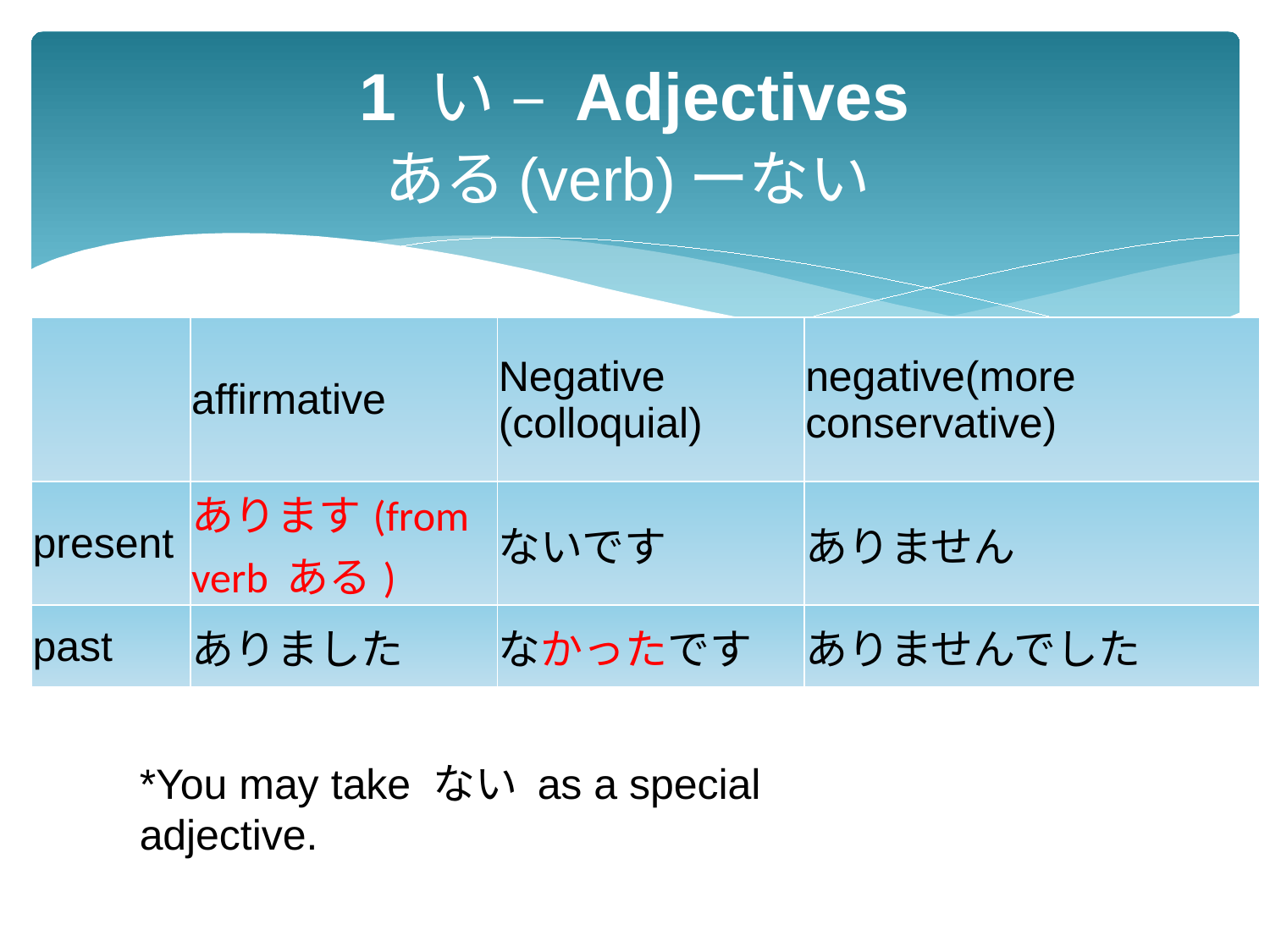

# 1 い – Adjectives ある(verb)ーない
|  | affirmative | Negative (colloquial) | negative(more conservative) |
| --- | --- | --- | --- |
| present | あります(from verb ある) | ないです | ありません |
| past | ありました | なかったです | ありませんでした |
*You may take ない as a special adjective.